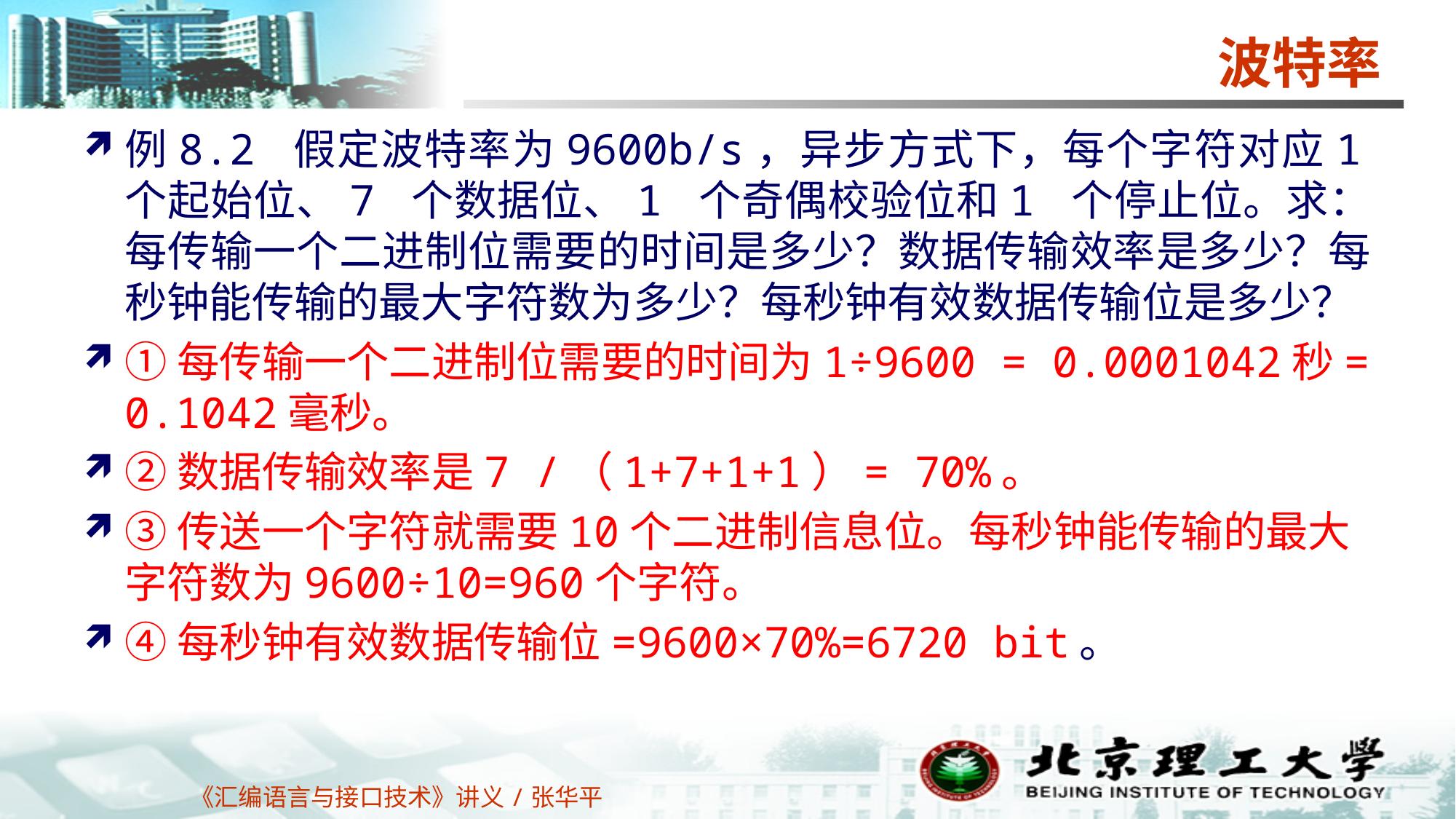

# 波特率
例8.2 假定波特率为9600b/s，异步方式下，每个字符对应1个起始位、7 个数据位、1 个奇偶校验位和1 个停止位。求：每传输一个二进制位需要的时间是多少？数据传输效率是多少？每秒钟能传输的最大字符数为多少？每秒钟有效数据传输位是多少？
①每传输一个二进制位需要的时间为1÷9600 = 0.0001042秒= 0.1042毫秒。
②数据传输效率是7 /（1+7+1+1）= 70%。
③传送一个字符就需要10个二进制信息位。每秒钟能传输的最大字符数为9600÷10=960个字符。
④每秒钟有效数据传输位=9600×70%=6720 bit。